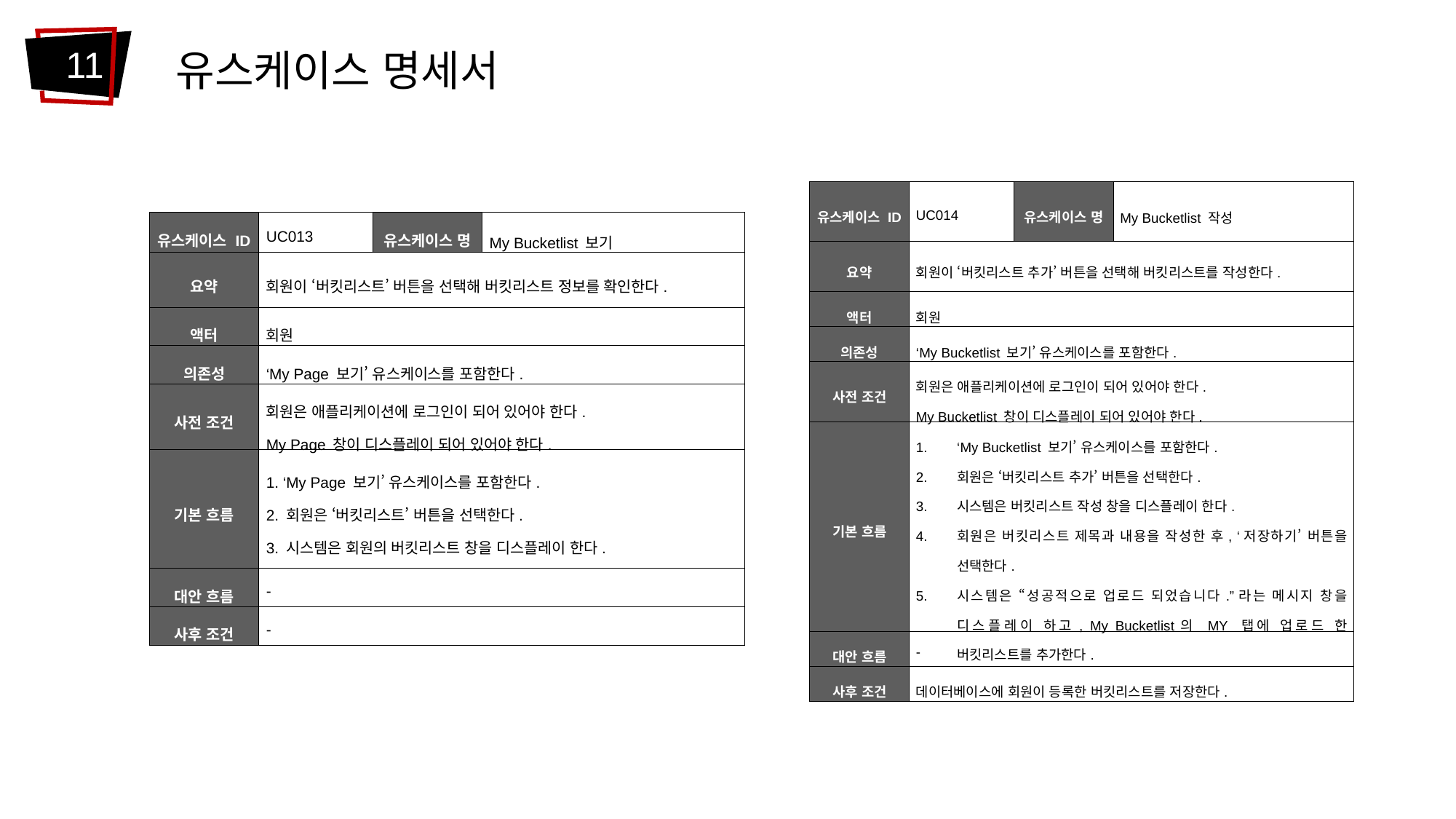

11
유스케이스 명세서
| 유스케이스 ID | UC014 | 유스케이스 명 | My Bucketlist 작성 |
| --- | --- | --- | --- |
| 요약 | 회원이 ‘버킷리스트 추가’ 버튼을 선택해 버킷리스트를 작성한다. |  |  |
| 액터 | 회원 |  |  |
| 의존성 | ‘My Bucketlist 보기’ 유스케이스를 포함한다. |  |  |
| 사전 조건 | 회원은 애플리케이션에 로그인이 되어 있어야 한다. My Bucketlist 창이 디스플레이 되어 있어야 한다. |  |  |
| 기본 흐름 | ‘My Bucketlist 보기’ 유스케이스를 포함한다. 회원은 ‘버킷리스트 추가’ 버튼을 선택한다. 시스템은 버킷리스트 작성 창을 디스플레이 한다. 회원은 버킷리스트 제목과 내용을 작성한 후, ‘저장하기’ 버튼을 선택한다. 시스템은 “성공적으로 업로드 되었습니다.”라는 메시지 창을 디스플레이 하고, My Bucketlist의 MY 탭에 업로드 한 버킷리스트를 추가한다. |  |  |
| 대안 흐름 | - |  |  |
| 사후 조건 | 데이터베이스에 회원이 등록한 버킷리스트를 저장한다. |  |  |
| 유스케이스 ID | UC013 | 유스케이스 명 | My Bucketlist 보기 |
| --- | --- | --- | --- |
| 요약 | 회원이 ‘버킷리스트’ 버튼을 선택해 버킷리스트 정보를 확인한다. |  |  |
| 액터 | 회원 |  |  |
| 의존성 | ‘My Page 보기’ 유스케이스를 포함한다. |  |  |
| 사전 조건 | 회원은 애플리케이션에 로그인이 되어 있어야 한다. My Page 창이 디스플레이 되어 있어야 한다. |  |  |
| 기본 흐름 | 1. ‘My Page 보기’ 유스케이스를 포함한다. 2. 회원은 ‘버킷리스트’ 버튼을 선택한다. 3. 시스템은 회원의 버킷리스트 창을 디스플레이 한다. |  |  |
| 대안 흐름 | - |  |  |
| 사후 조건 | - |  |  |